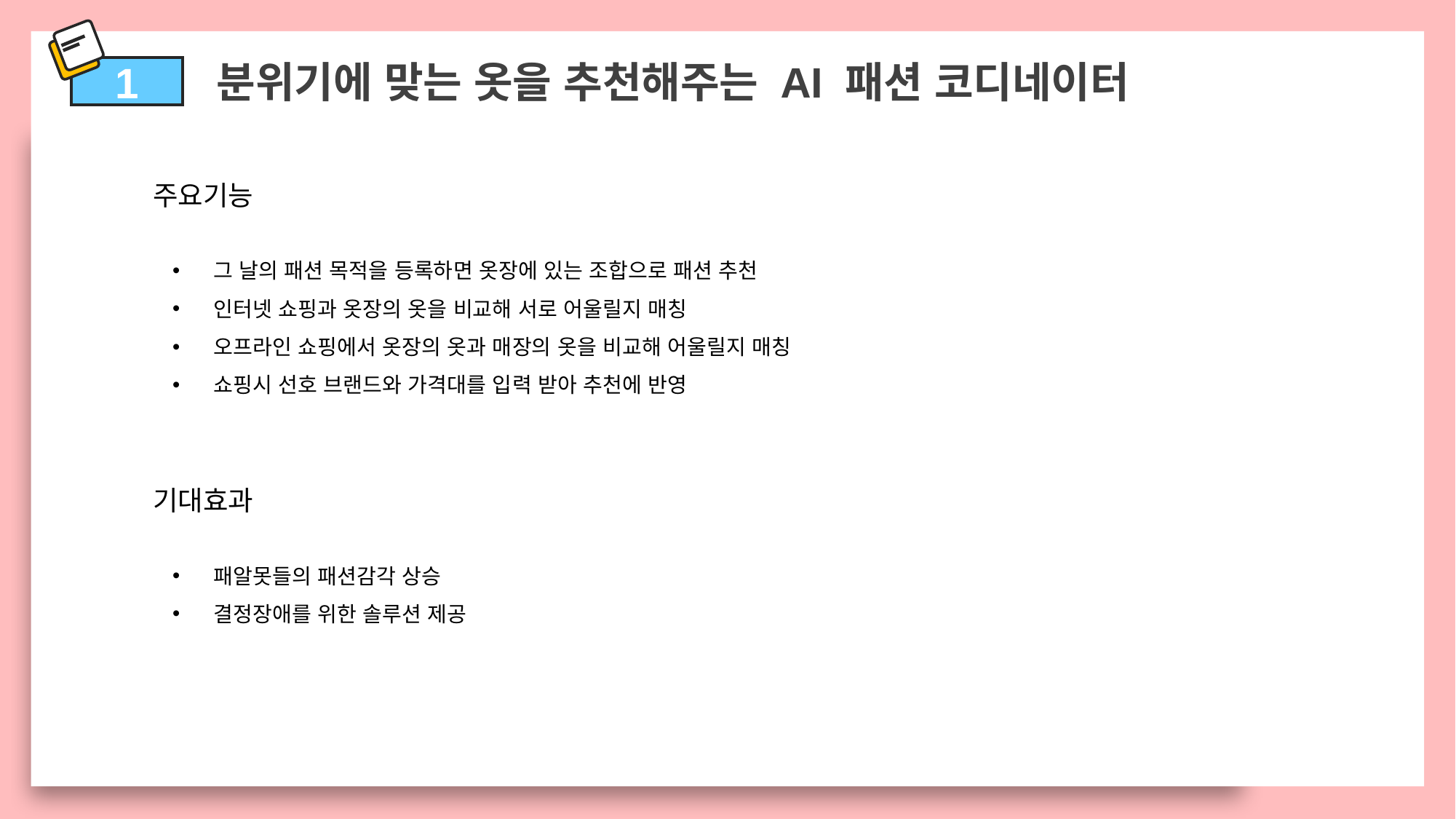

분위기에 맞는 옷을 추천해주는 AI 패션 코디네이터
1
주요기능
그 날의 패션 목적을 등록하면 옷장에 있는 조합으로 패션 추천
인터넷 쇼핑과 옷장의 옷을 비교해 서로 어울릴지 매칭
오프라인 쇼핑에서 옷장의 옷과 매장의 옷을 비교해 어울릴지 매칭
쇼핑시 선호 브랜드와 가격대를 입력 받아 추천에 반영
기대효과
패알못들의 패션감각 상승
결정장애를 위한 솔루션 제공